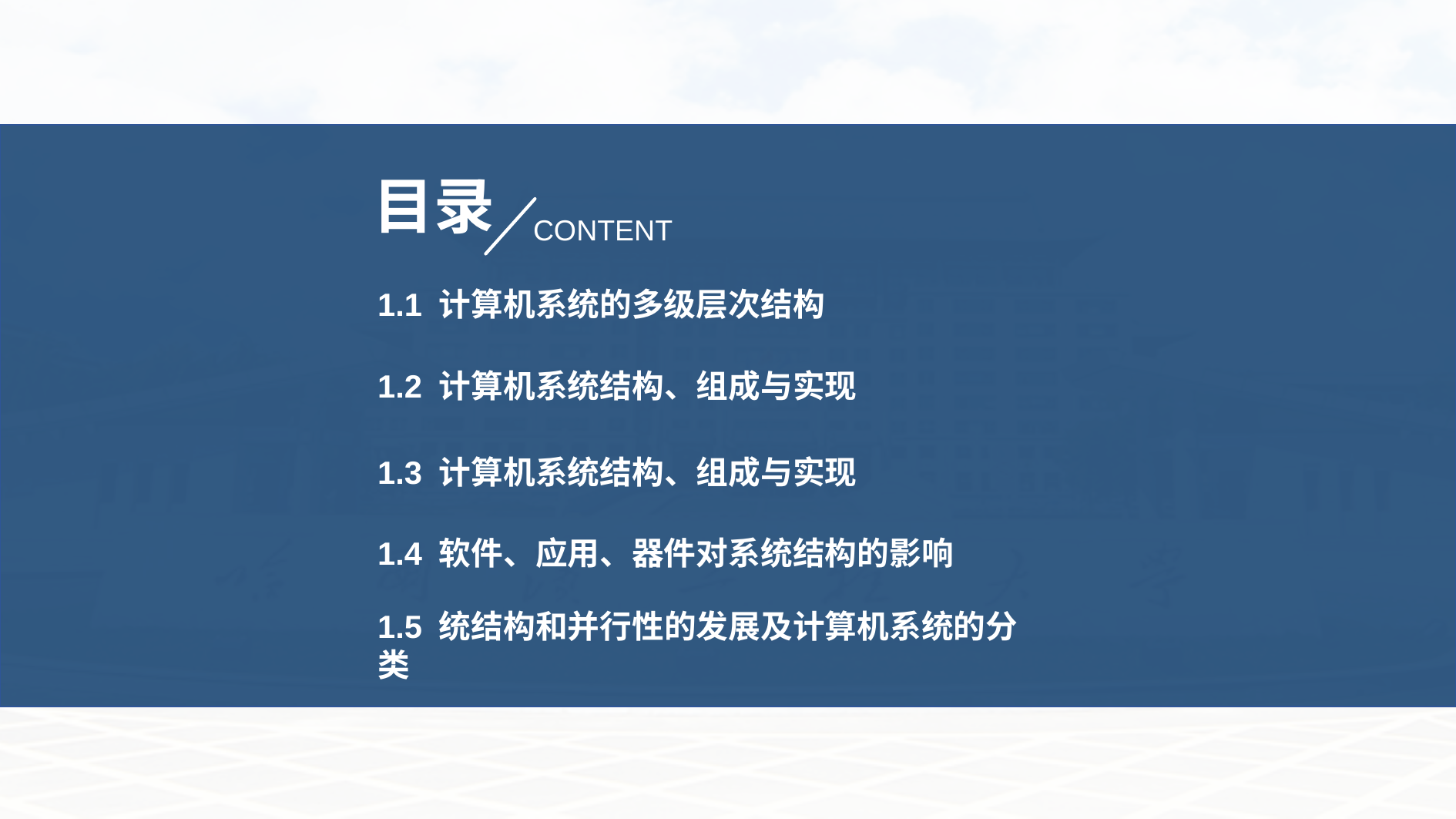

目录
CONTENT
1.1 计算机系统的多级层次结构
1.2 计算机系统结构、组成与实现
1.3 计算机系统结构、组成与实现
1.4 软件、应用、器件对系统结构的影响
1.5 统结构和并行性的发展及计算机系统的分类